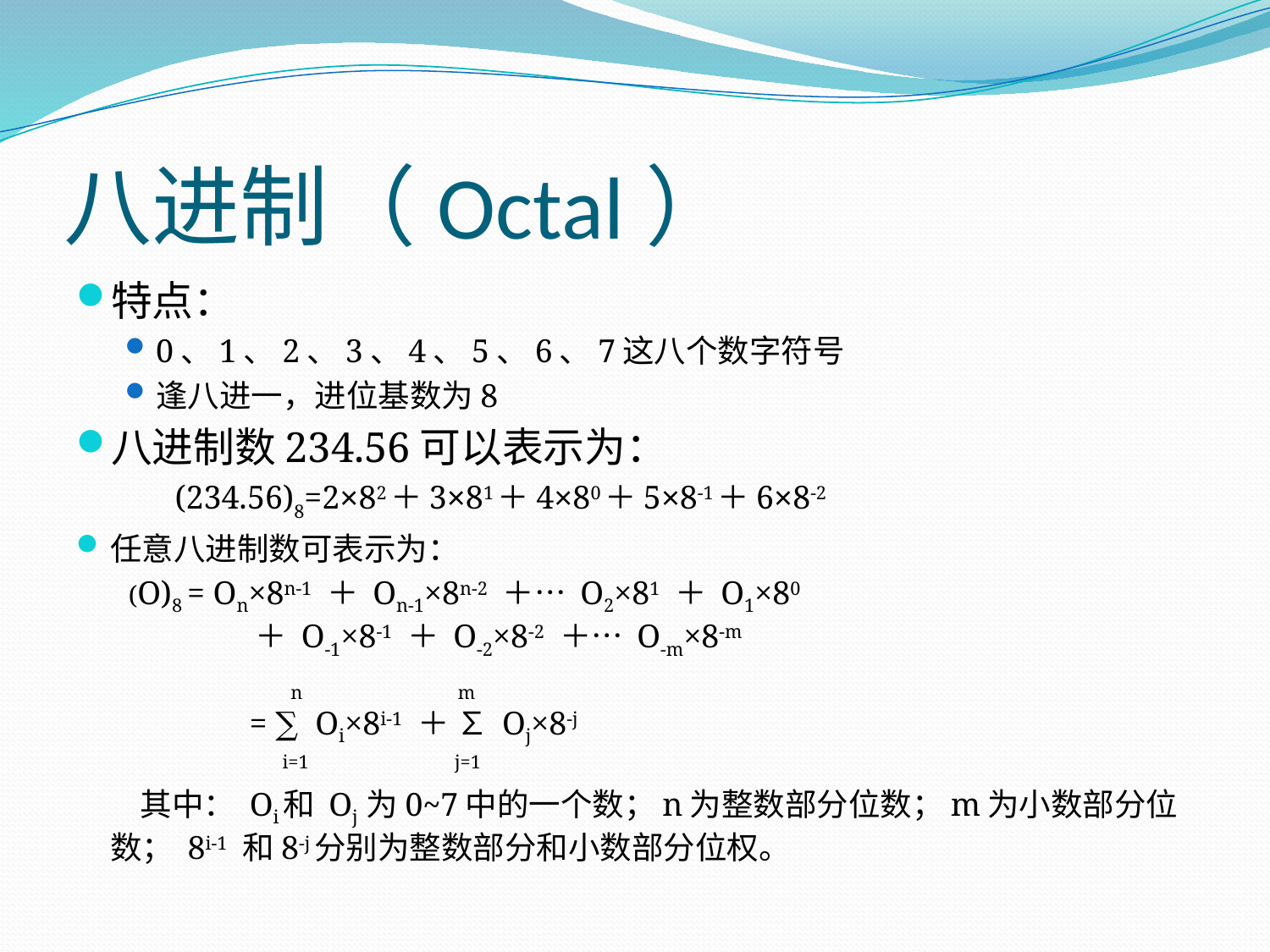

# 八进制（Octal）
特点：
0、1、2、3、4、5、6、7这八个数字符号
逢八进一，进位基数为8
八进制数234.56可以表示为：
            (234.56)8=2×82＋3×81＋4×80＋5×8-1＋6×8-2
任意八进制数可表示为：
        (O)8 = On×8n-1 ＋ On-1×8n-2 ＋… O2×81 ＋ O1×80
                        ＋ O-1×8-1 ＋ O-2×8-2 ＋… O-m×8-m
                          n                                m
                     = ∑ Oi×8i-1 ＋ ∑ Oj×8-j
                         i=1                              j=1
        其中： Oi和 Oj 为0~7中的一个数；n为整数部分位数；m为小数部分位数； 8i-1 和8-j分别为整数部分和小数部分位权。